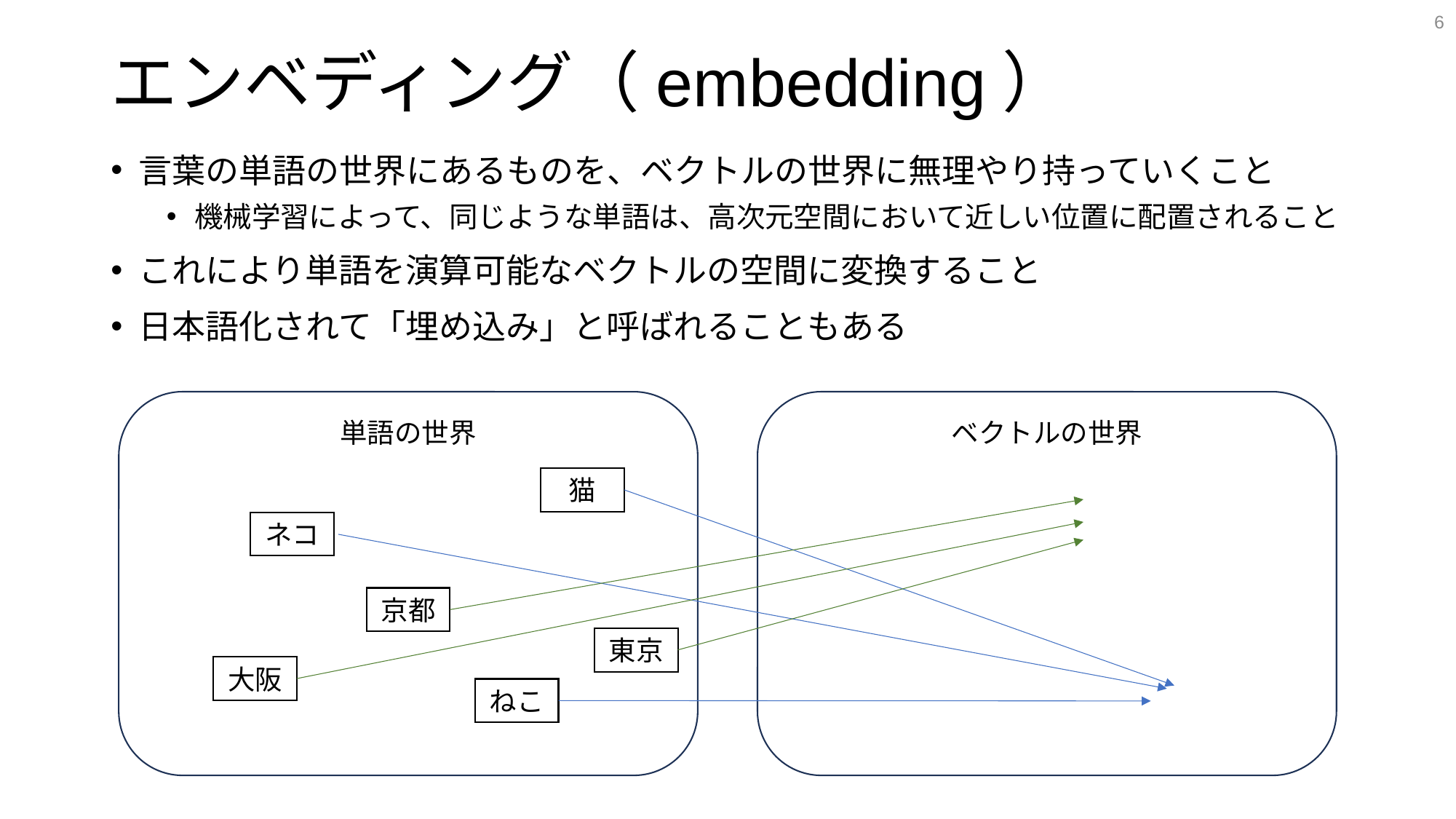

6
# エンベディング（embedding）
言葉の単語の世界にあるものを、ベクトルの世界に無理やり持っていくこと
機械学習によって、同じような単語は、高次元空間において近しい位置に配置されること
これにより単語を演算可能なベクトルの空間に変換すること
日本語化されて「埋め込み」と呼ばれることもある
ベクトルの世界
単語の世界
猫
ネコ
京都
東京
大阪
ねこ